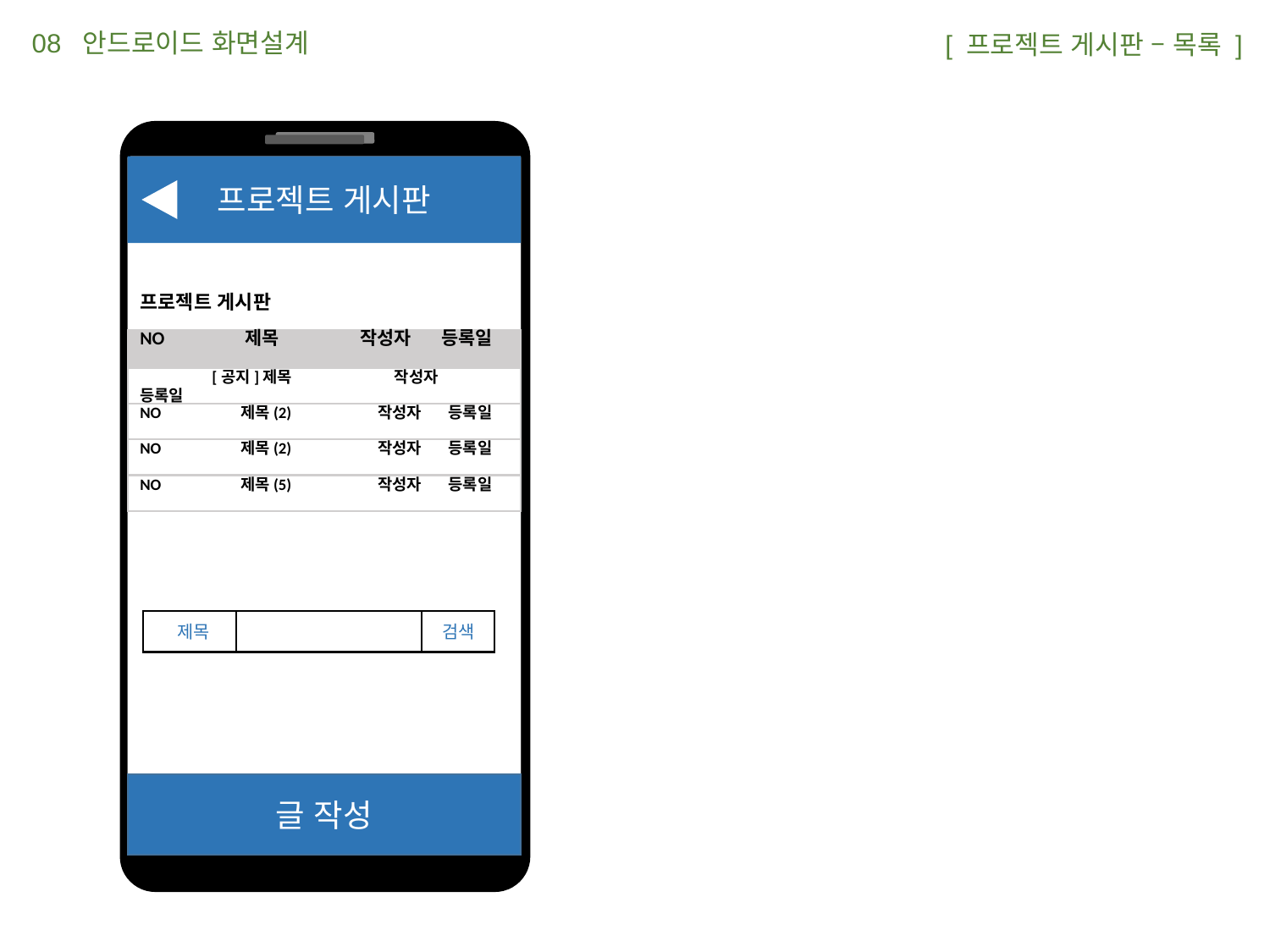

08  안드로이드 화면설계
 [ 프로젝트 게시판 – 목록 ]

프로젝트 게시판

프로젝트 게시판
NO                  제목                작성자      등록일
                    [공지]제목                       작성자      등록일
NO                     제목(2)                       작성자      등록일
NO                     제목(2)                       작성자      등록일
NO                     제목(5)                       작성자      등록일

제목
검색
글 작성